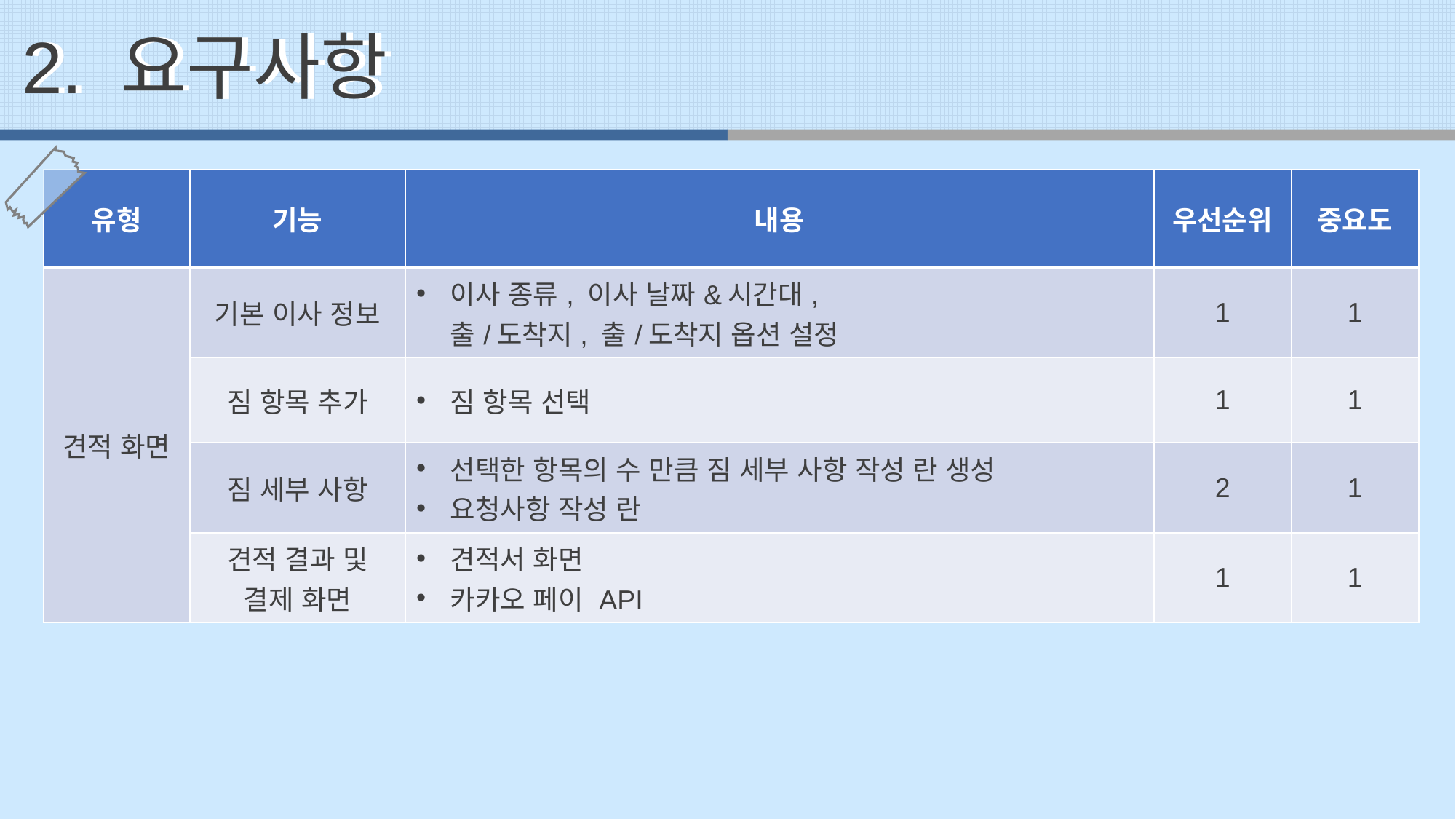

2. 요구사항
2. 요구사항

| 유형 | 기능 | 내용 | 우선순위 | 중요도 |
| --- | --- | --- | --- | --- |
| 견적 화면 | 기본 이사 정보 | 이사 종류, 이사 날짜&시간대, 출/도착지, 출/도착지 옵션 설정 | 1 | 1 |
|  | 짐 항목 추가 | 짐 항목 선택 | 1 | 1 |
|  | 짐 세부 사항 | 선택한 항목의 수 만큼 짐 세부 사항 작성 란 생성 요청사항 작성 란 | 2 | 1 |
|  | 견적 결과 및 결제 화면 | 견적서 화면 카카오 페이 API | 1 | 1 |